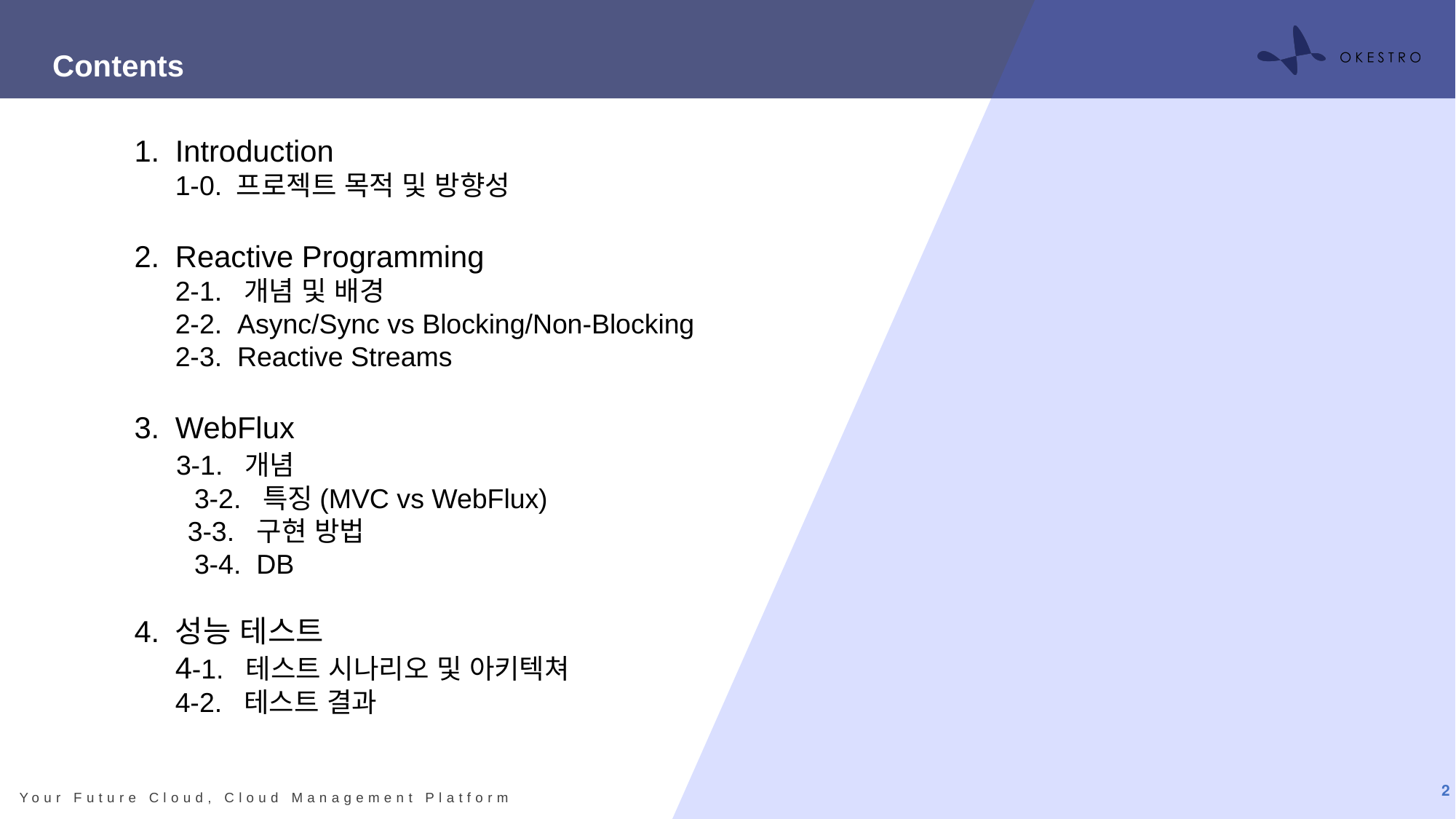

Contents
Introduction
1-0. 프로젝트 목적 및 방향성

Reactive Programming
2-1.  개념 및 배경
2-2.  Async/Sync vs Blocking/Non-Blocking
2-3.  Reactive Streams
WebFlux
     3-1.  개념
       3-2.  특징(MVC vs WebFlux)
       3-3.  구현 방법
       3-4.  DB
성능 테스트
4-1.  테스트 시나리오 및 아키텍쳐
4-2.  테스트 결과
2